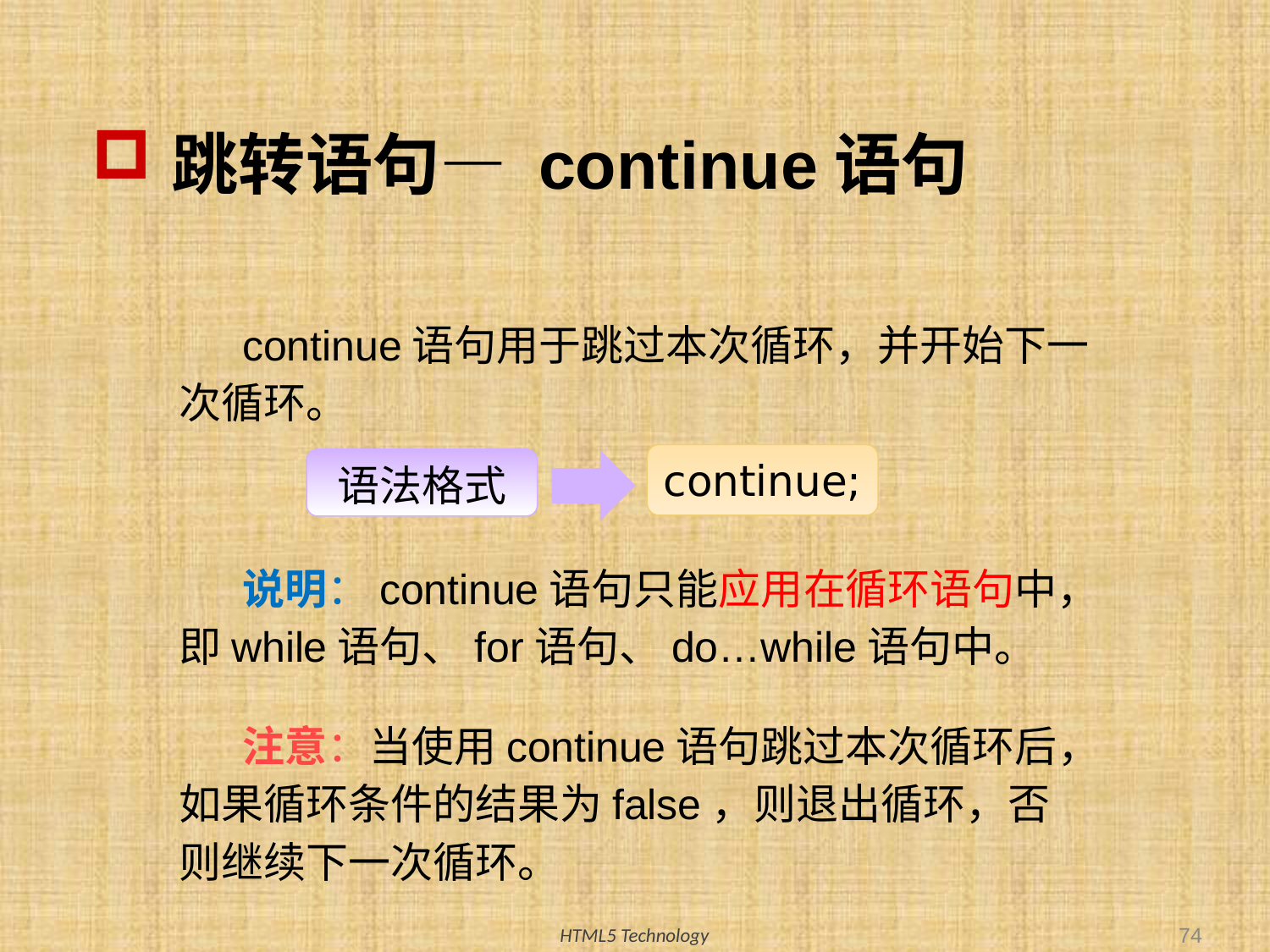

# 跳转语句— continue语句
continue语句用于跳过本次循环，并开始下一次循环。

continue;
语法格式
说明：continue语句只能应用在循环语句中，即while语句、for语句、do…while语句中。
注意：当使用continue语句跳过本次循环后，如果循环条件的结果为false，则退出循环，否则继续下一次循环。
74
HTML5 Technology